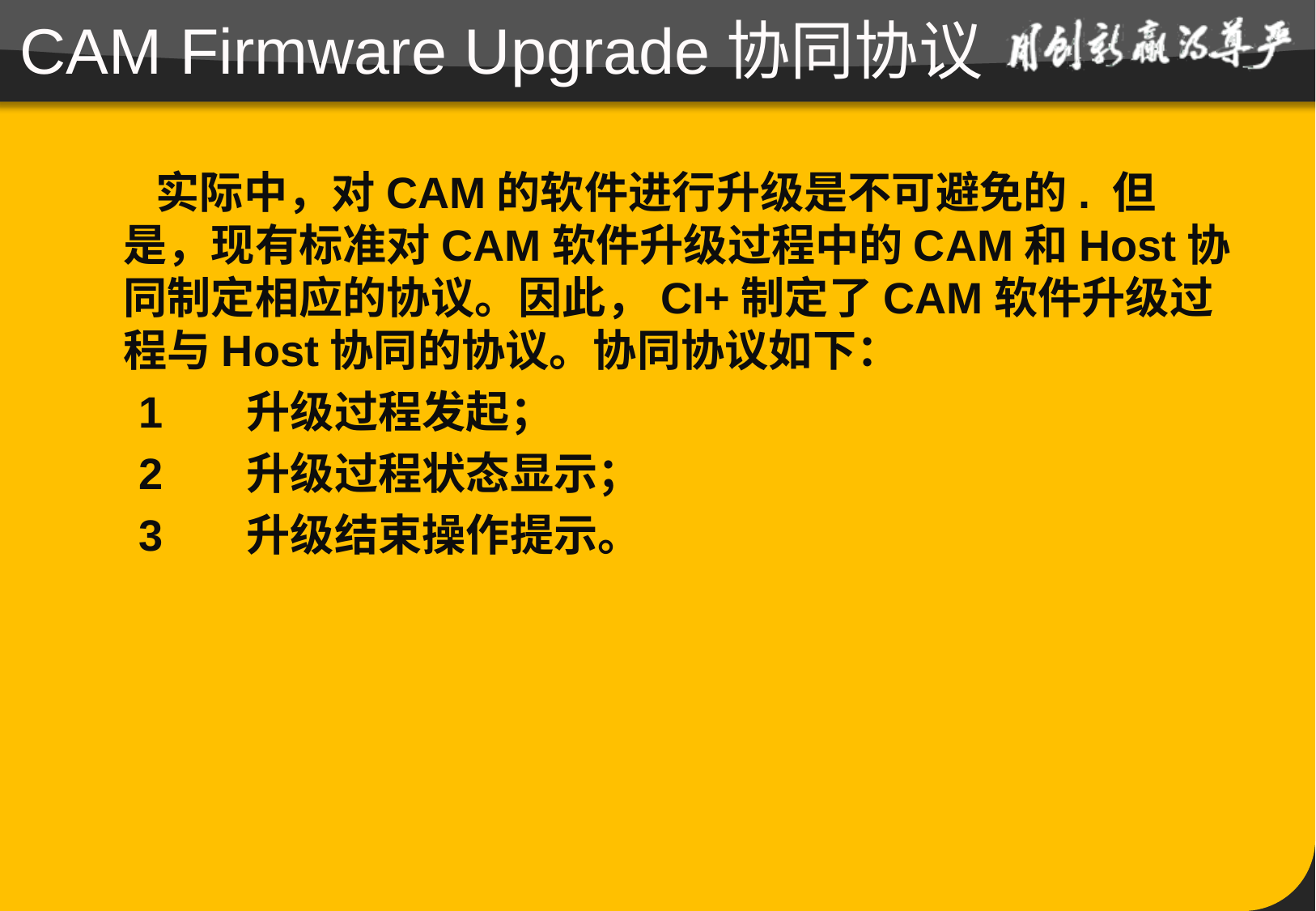

实际中，对CAM的软件进行升级是不可避免的. 但是，现有标准对CAM软件升级过程中的CAM和Host协同制定相应的协议。因此，CI+制定了CAM软件升级过程与Host协同的协议。协同协议如下：
     1      升级过程发起；
     2      升级过程状态显示；
     3      升级结束操作提示。

CAM Firmware Upgrade协同协议